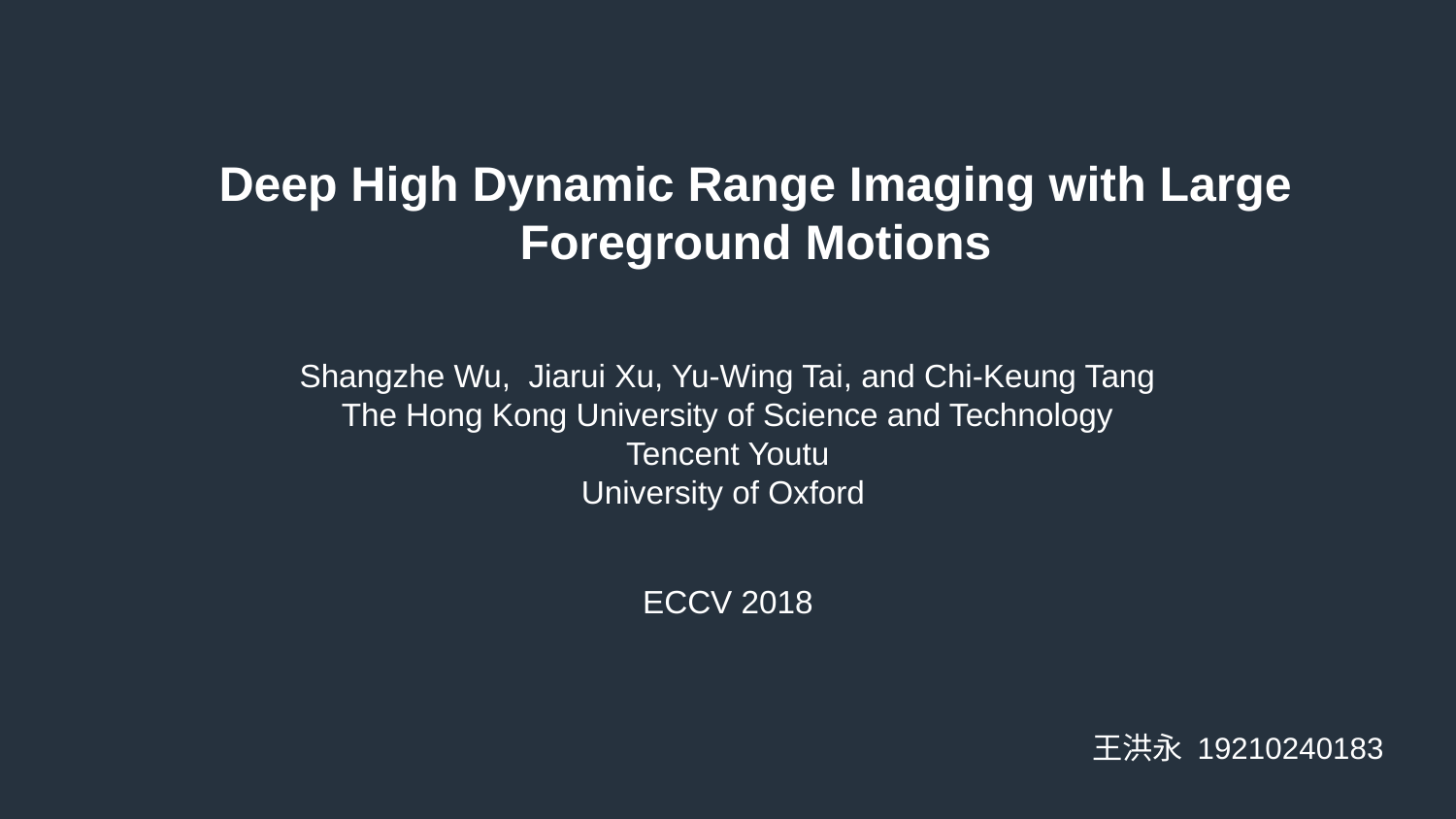

Deep High Dynamic Range Imaging with Large
Foreground Motions
Shangzhe Wu,  Jiarui Xu, Yu-Wing Tai, and Chi-Keung Tang
The Hong Kong University of Science and Technology
Tencent Youtu
University of Oxford
ECCV 2018
王洪永 19210240183